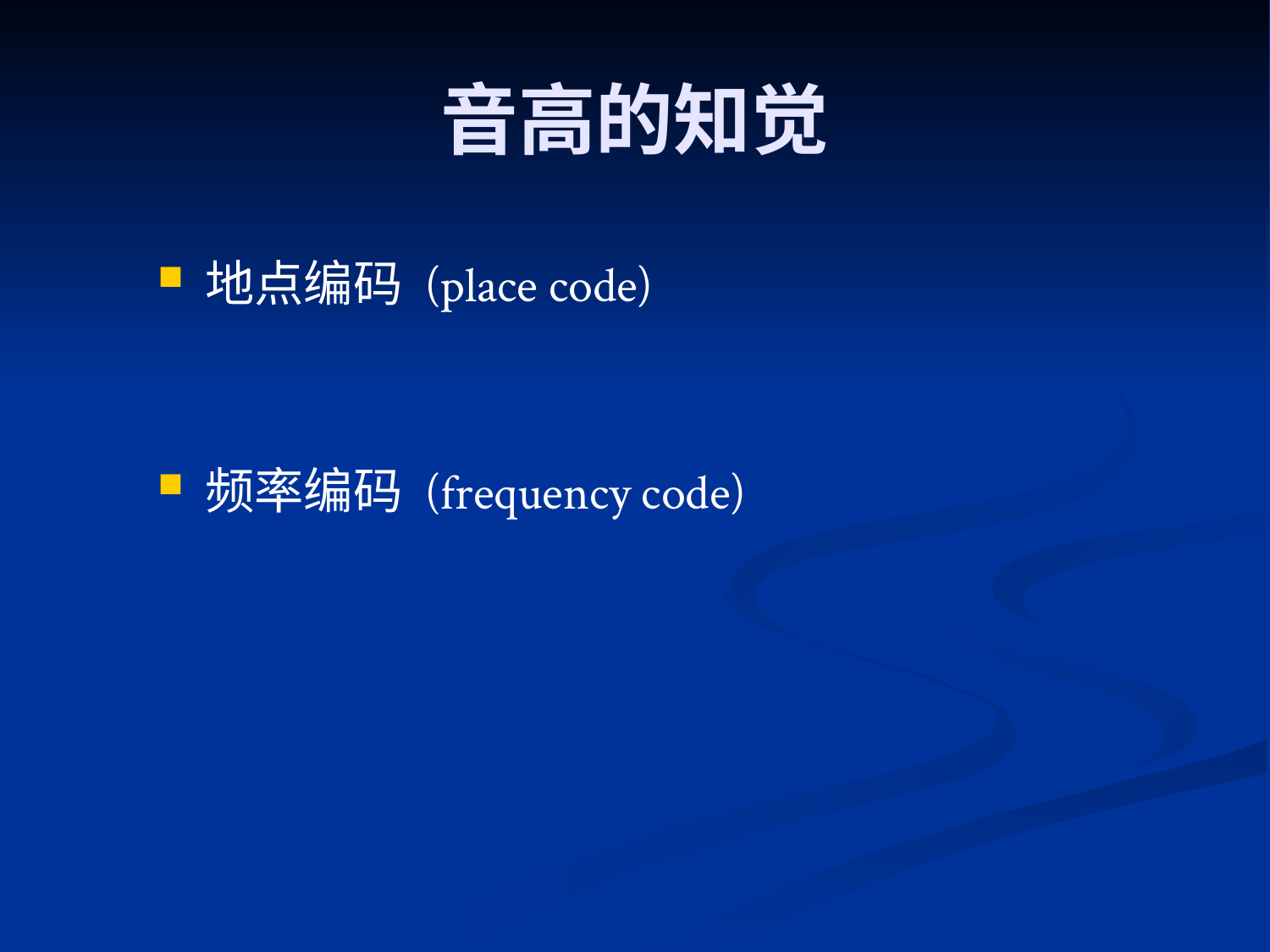

# 音高的知觉
地点编码 (place code)

频率编码 (frequency code)